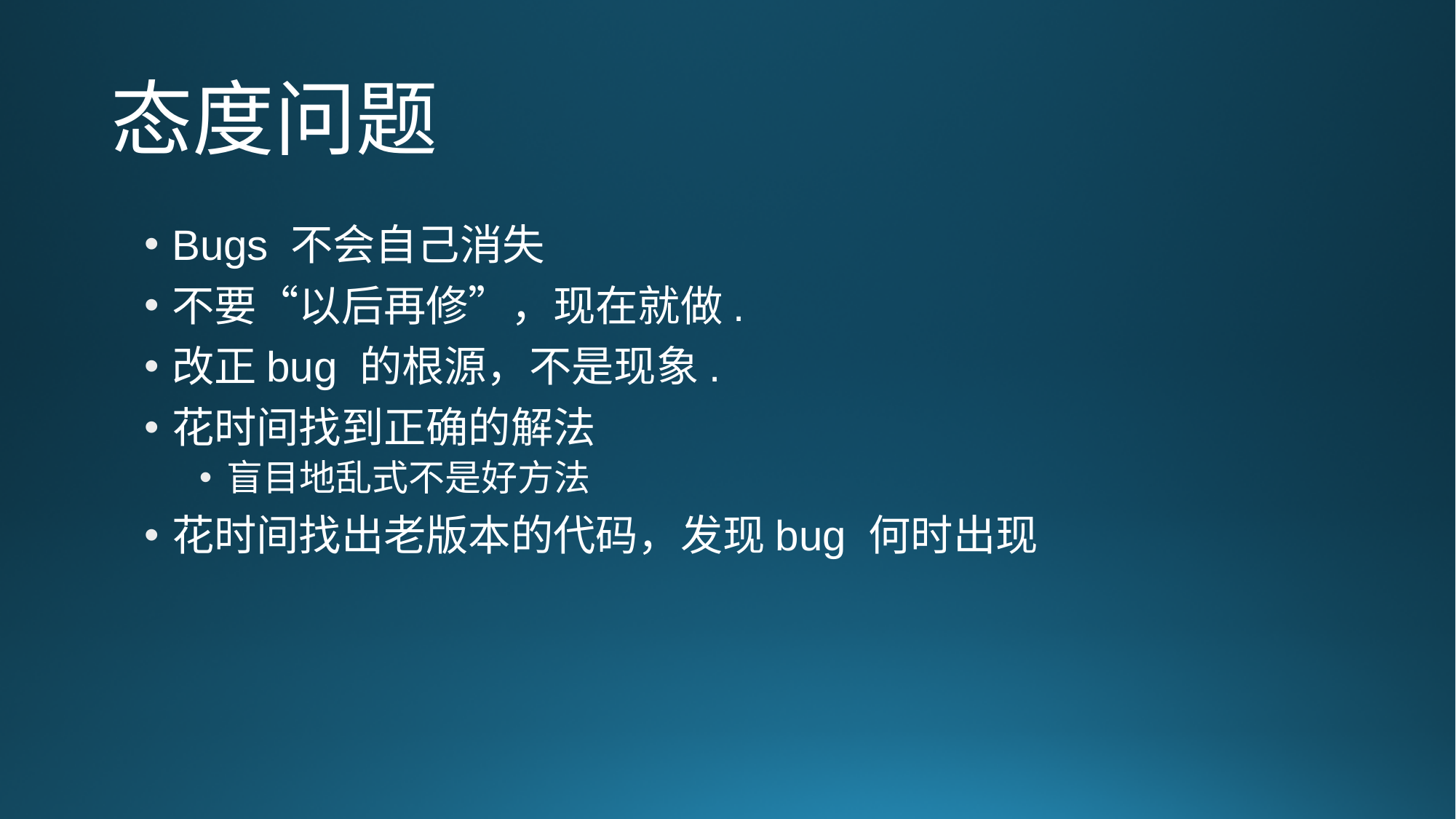

# 态度问题
Bugs 不会自己消失
不要“以后再修”，现在就做.
改正bug 的根源，不是现象.
花时间找到正确的解法
盲目地乱式不是好方法
花时间找出老版本的代码，发现bug 何时出现